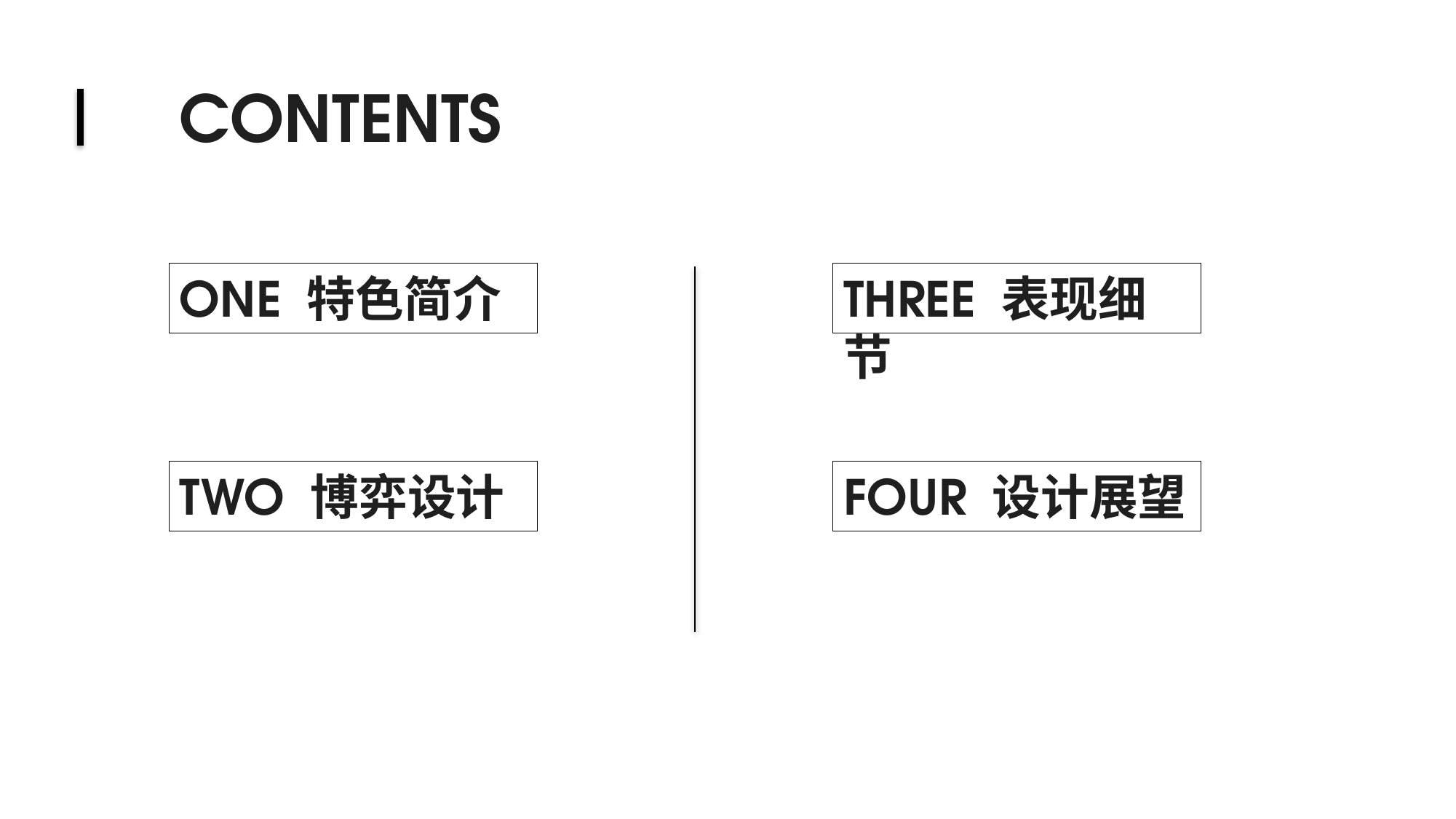

CONTENTS
ONE 特色简介
THREE 表现细节

TWO 博弈设计
FOUR 设计展望